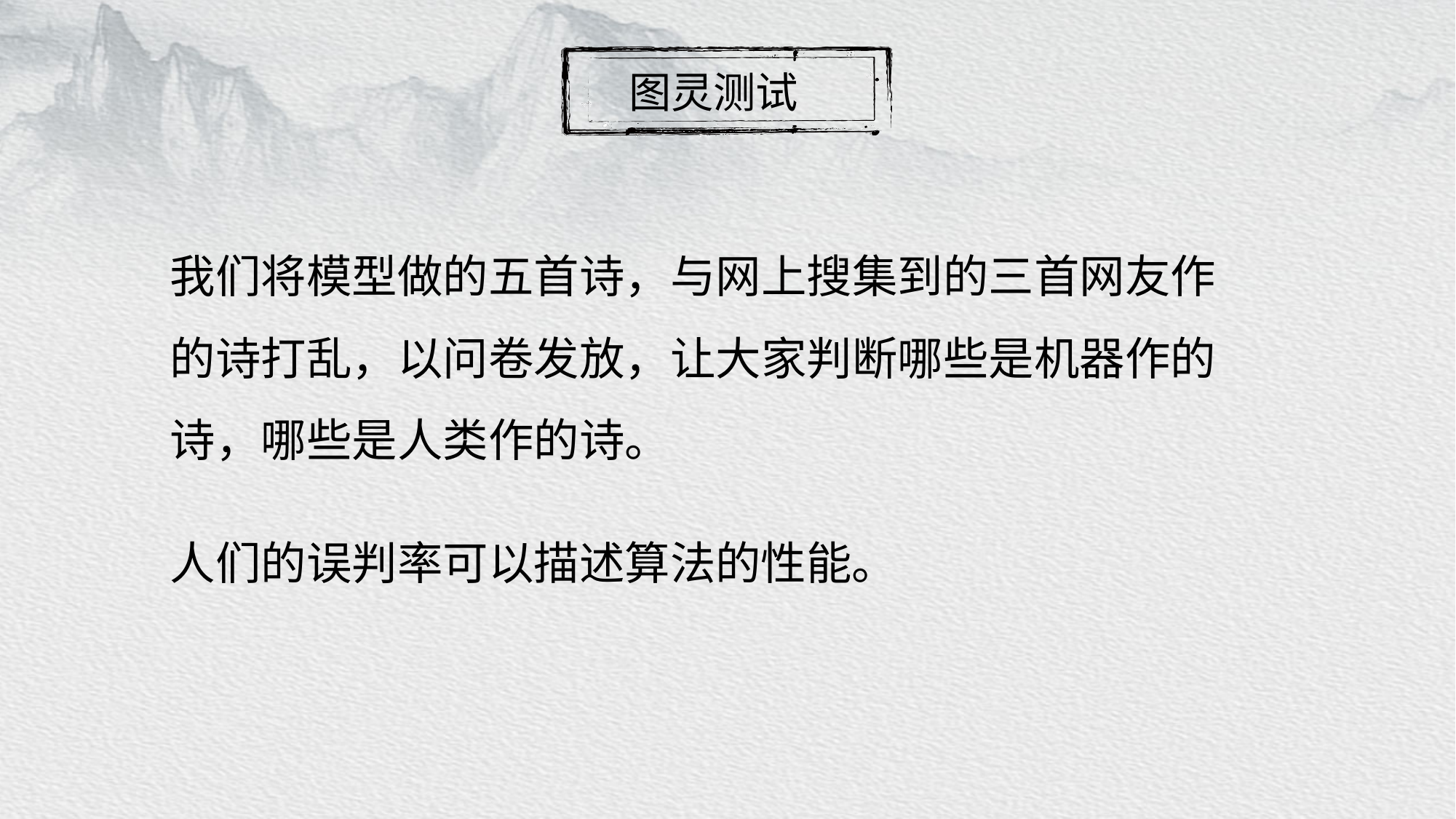

图灵测试
我们将模型做的五首诗，与网上搜集到的三首网友作的诗打乱，以问卷发放，让大家判断哪些是机器作的诗，哪些是人类作的诗。
人们的误判率可以描述算法的性能。